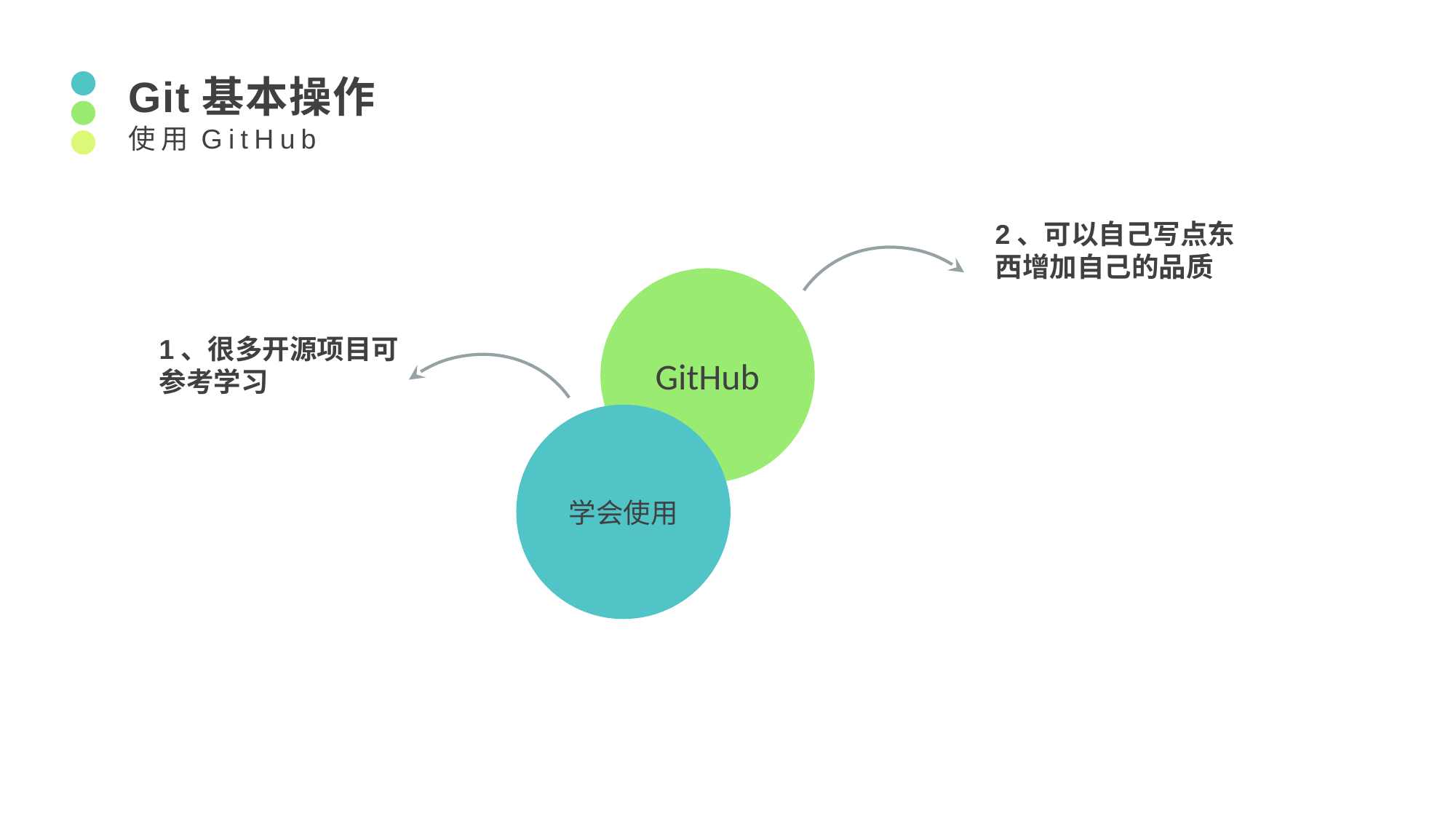

Git基本操作

使用GitHub
2、可以自己写点东西增加自己的品质

GitHub
1、很多开源项目可参考学习

学会使用